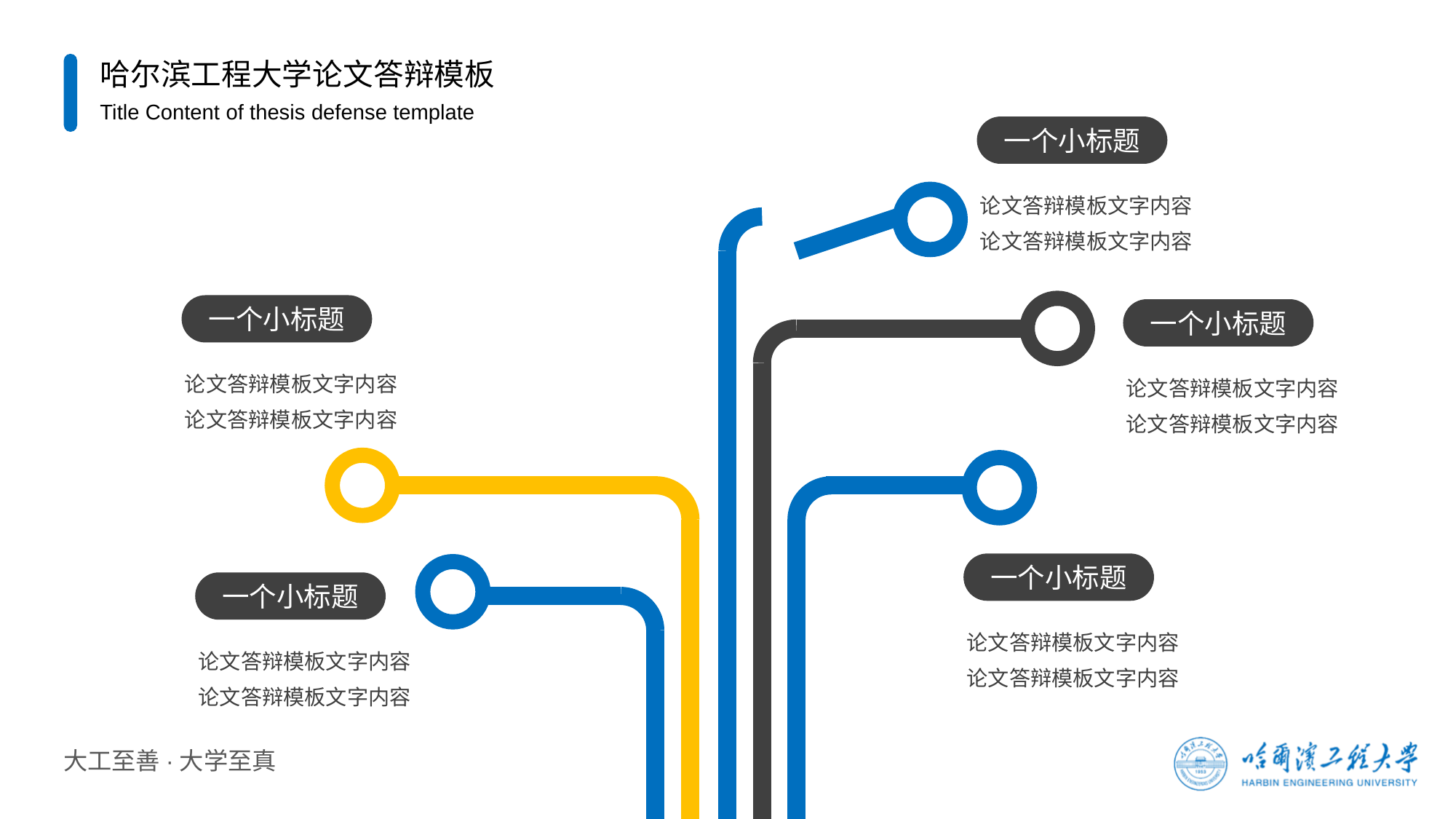

哈尔滨工程大学论文答辩模板
Title Content of thesis defense template

一个小标题
论文答辩模板文字内容
论文答辩模板文字内容

一个小标题
论文答辩模板文字内容
论文答辩模板文字内容

一个小标题
论文答辩模板文字内容
论文答辩模板文字内容

一个小标题
论文答辩模板文字内容
论文答辩模板文字内容

一个小标题
论文答辩模板文字内容
论文答辩模板文字内容